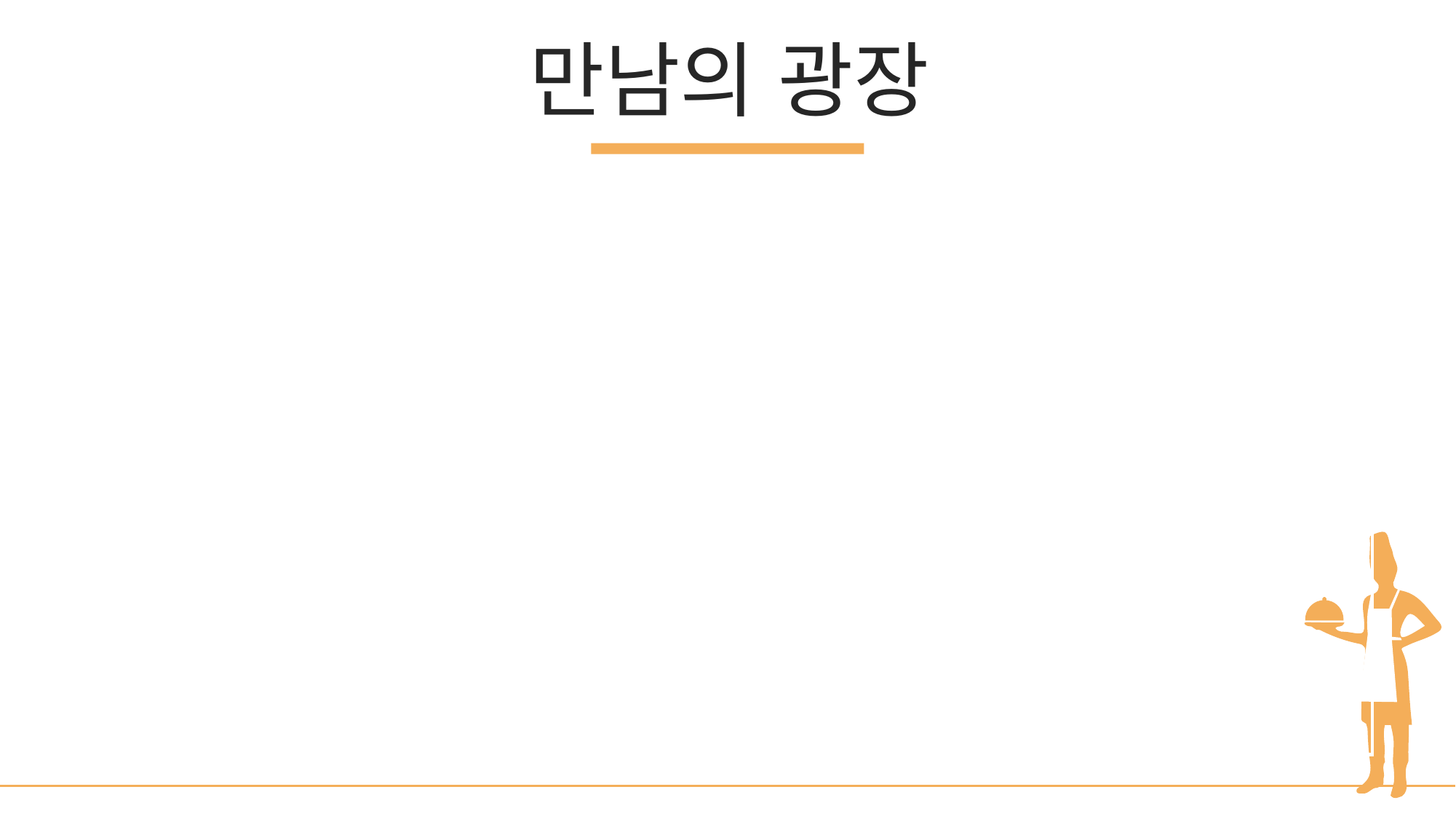

만남의 광장

만남의 광장
오늘 뭐 먹지 ?